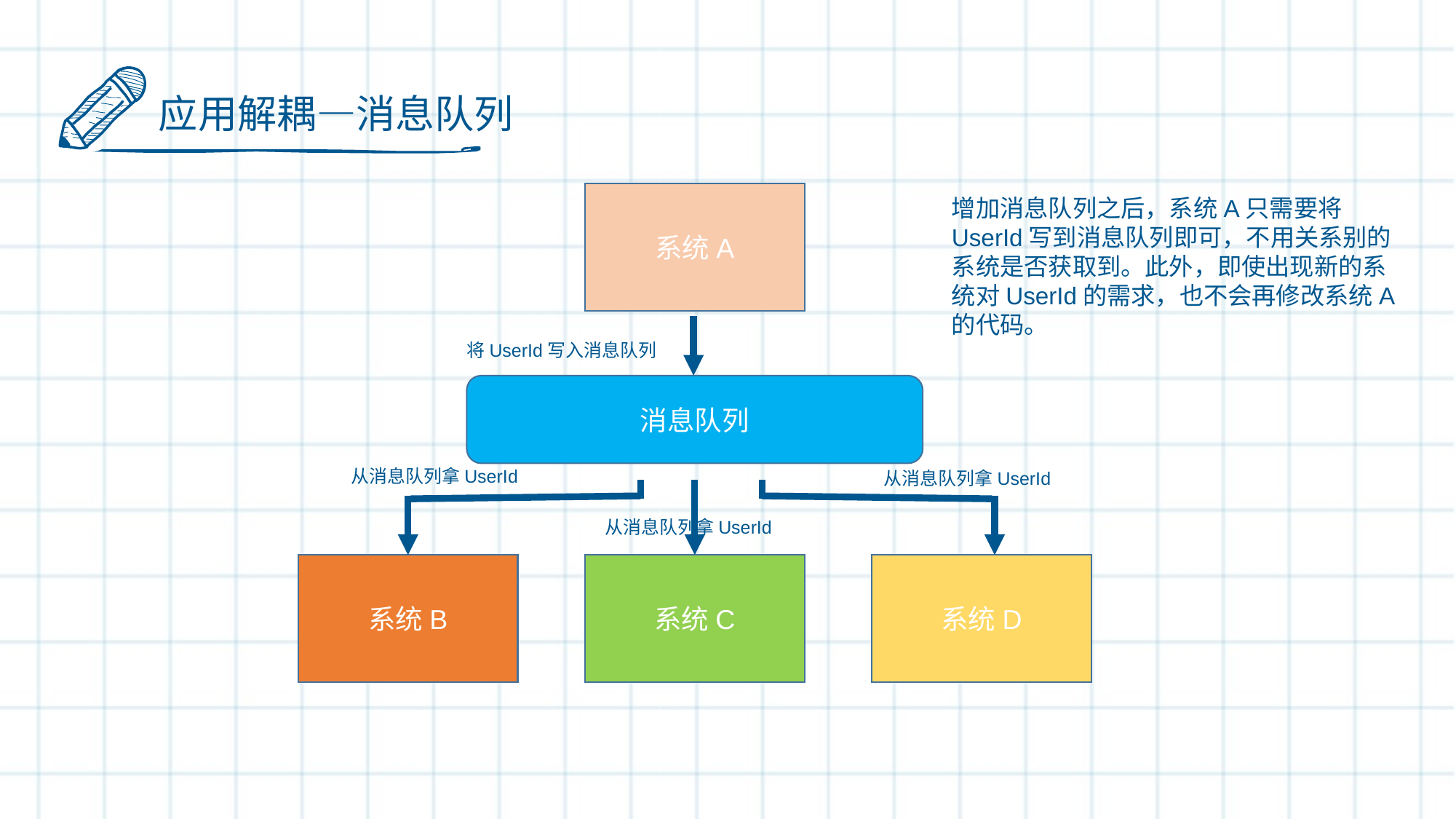

应用解耦—消息队列

系统A
增加消息队列之后，系统A只需要将UserId写到消息队列即可，不用关系别的系统是否获取到。此外，即使出现新的系统对UserId的需求，也不会再修改系统A的代码。
将UserId写入消息队列
消息队列
从消息队列拿UserId
从消息队列拿UserId
从消息队列拿UserId
系统B
系统C
系统D